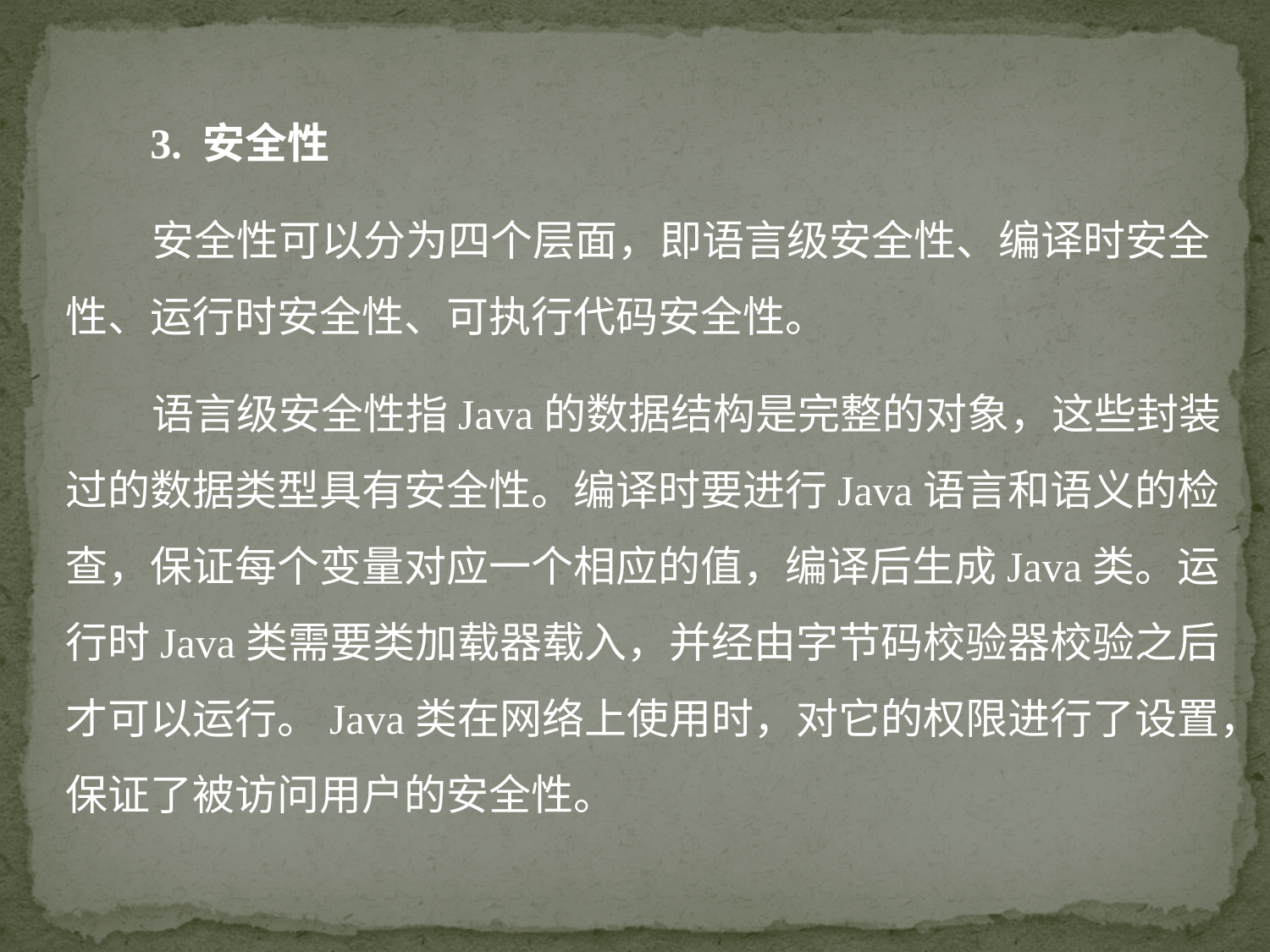

3. 安全性
        安全性可以分为四个层面，即语言级安全性、编译时安全性、运行时安全性、可执行代码安全性。
        语言级安全性指Java的数据结构是完整的对象，这些封装过的数据类型具有安全性。编译时要进行Java语言和语义的检查，保证每个变量对应一个相应的值，编译后生成Java类。运行时Java类需要类加载器载入，并经由字节码校验器校验之后才可以运行。Java类在网络上使用时，对它的权限进行了设置，保证了被访问用户的安全性。